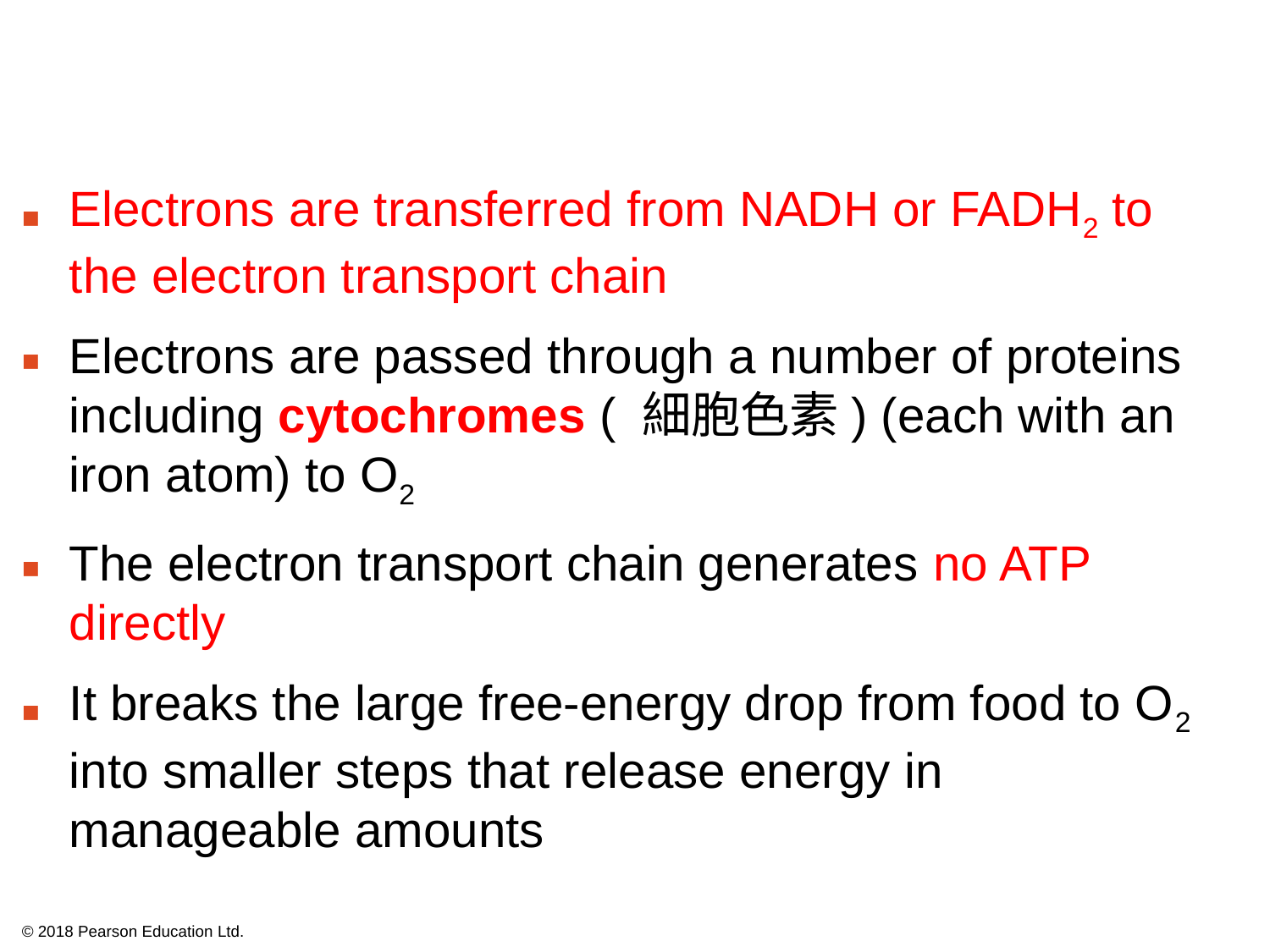

Electrons are transferred from NADH or FADH2 to the electron transport chain
Electrons are passed through a number of proteins including cytochromes ( 細胞色素) (each with an iron atom) to O2
The electron transport chain generates no ATP directly
It breaks the large free-energy drop from food to O2 into smaller steps that release energy in manageable amounts

© 2018 Pearson Education Ltd.